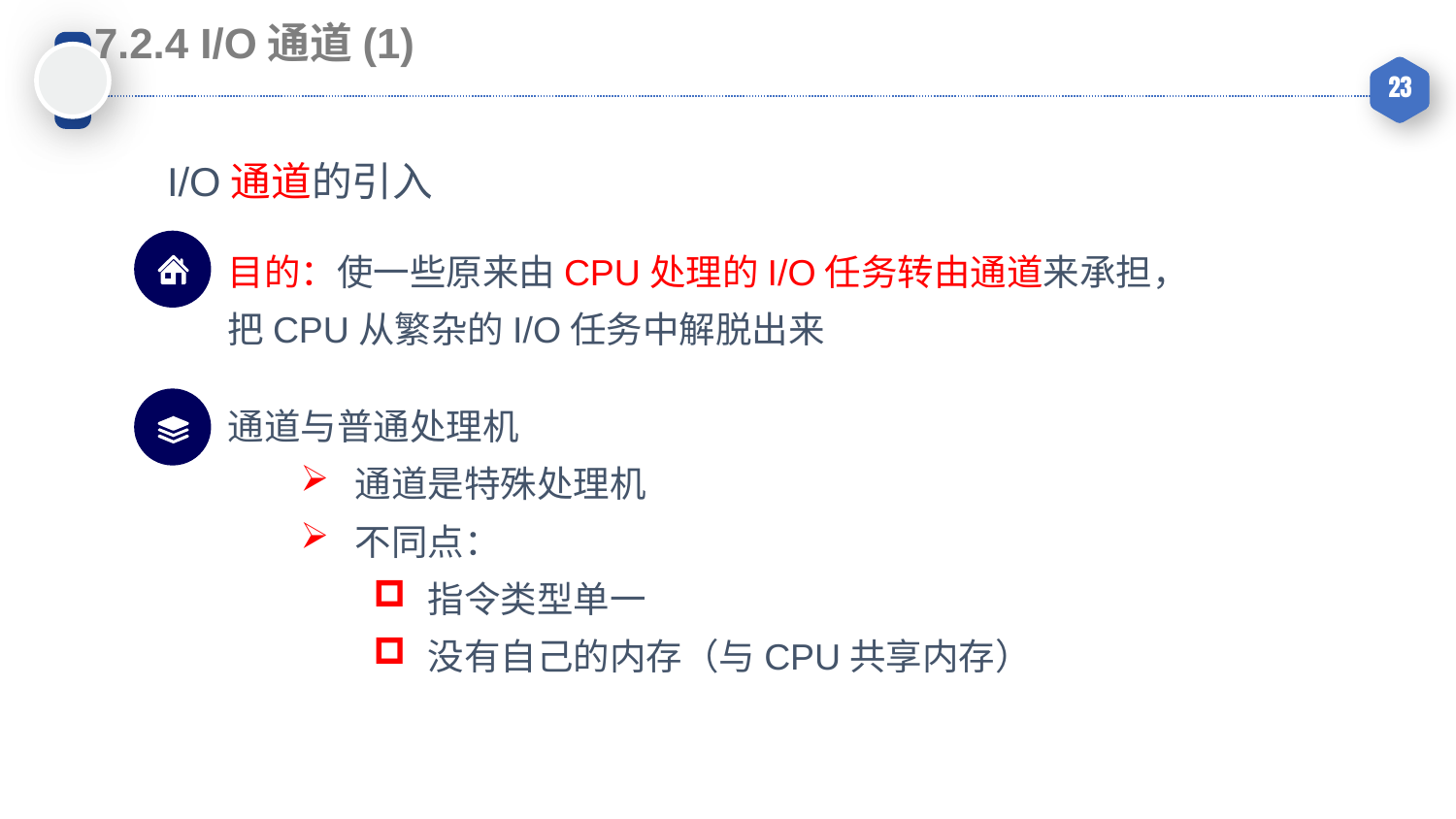

7.2.4 I/O通道(1)
I/O通道的引入

目的：使一些原来由CPU处理的I/O任务转由通道来承担，
把CPU从繁杂的I/O任务中解脱出来

通道与普通处理机
通道是特殊处理机
不同点：
指令类型单一
没有自己的内存（与CPU共享内存）